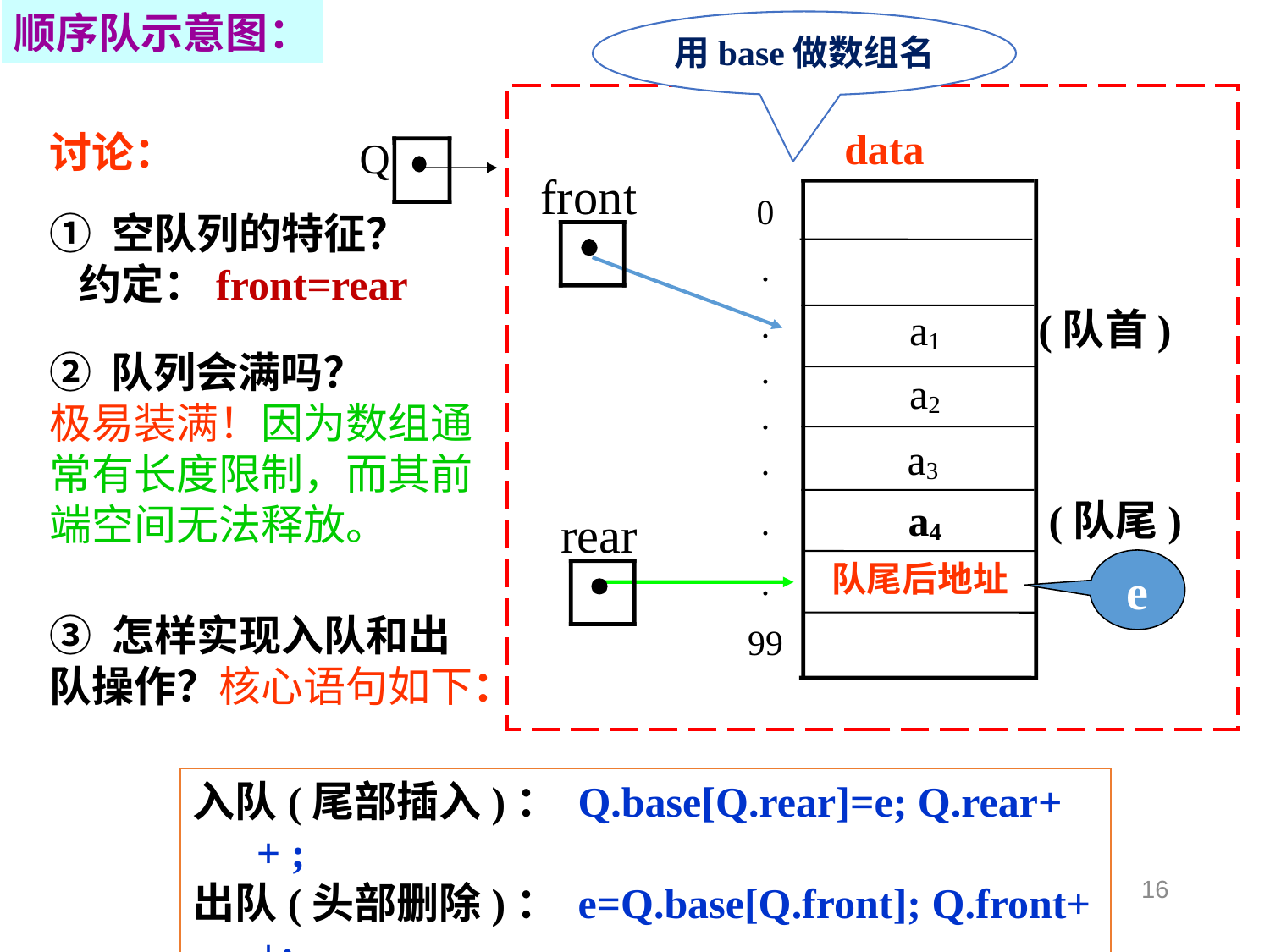

顺序队示意图：
用base做数组名

data
0
.
.
.
.
.
.
.
99

 a1

 a2

 a3

 a4

讨论：
Q

front

① 空队列的特征？
  约定：front=rear
(队首)
② 队列会满吗？
极易装满！因为数组通常有长度限制，而其前端空间无法释放。
(队尾)
rear

队尾后地址
e
③ 怎样实现入队和出队操作？核心语句如下：
入队(尾部插入)： Q.base[Q.rear]=e; Q.rear++ ;
出队(头部删除)： e=Q.base[Q.front]; Q.front++;
16